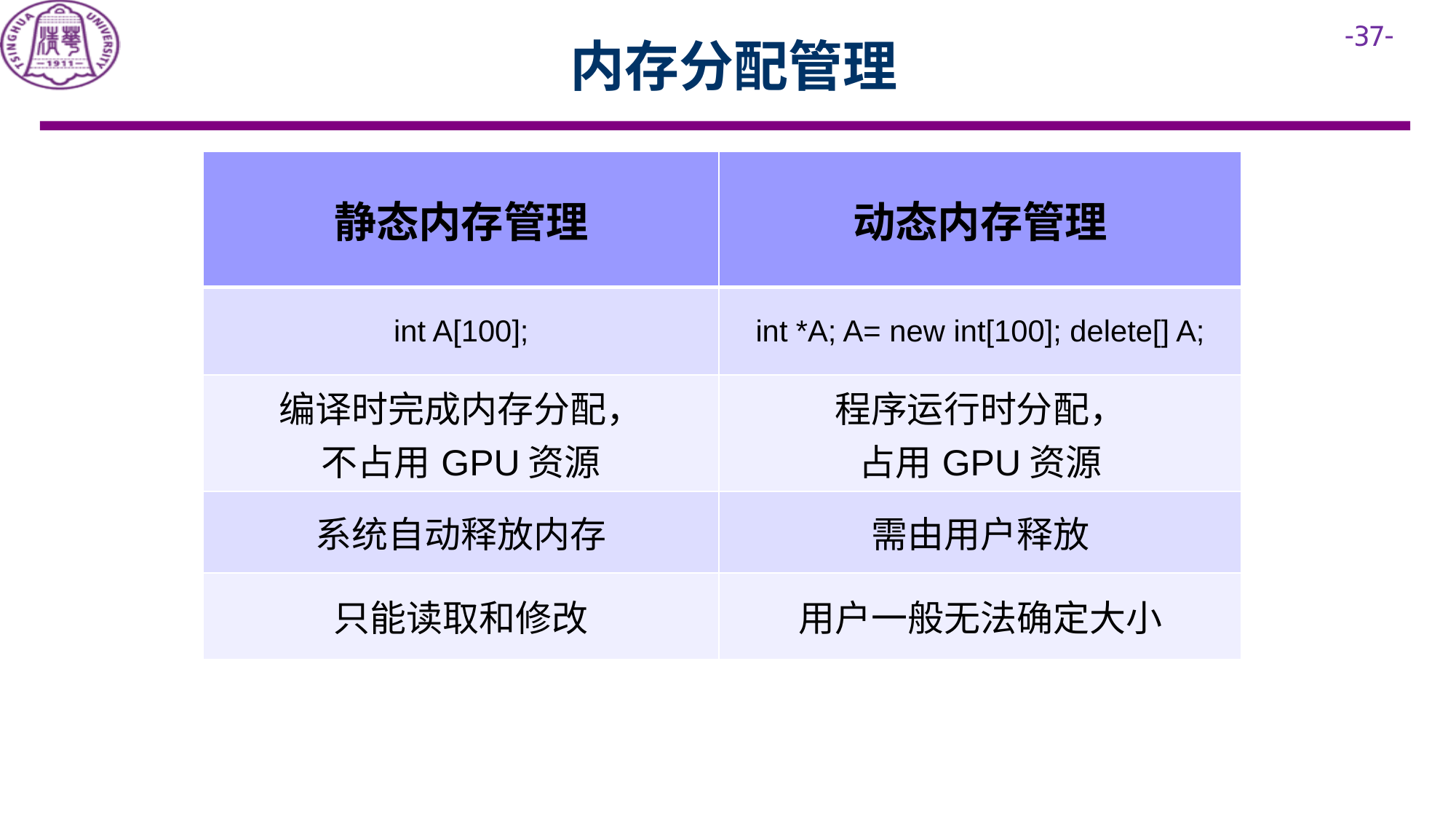

# 内存分配管理
| 静态内存管理 | 动态内存管理 |
| --- | --- |
| int A[100]; | int \*A; A= new int[100]; delete[] A; |
| 编译时完成内存分配， 不占用GPU资源 | 程序运行时分配， 占用GPU资源 |
| 系统自动释放内存 | 需由用户释放 |
| 只能读取和修改 | 用户一般无法确定大小 |